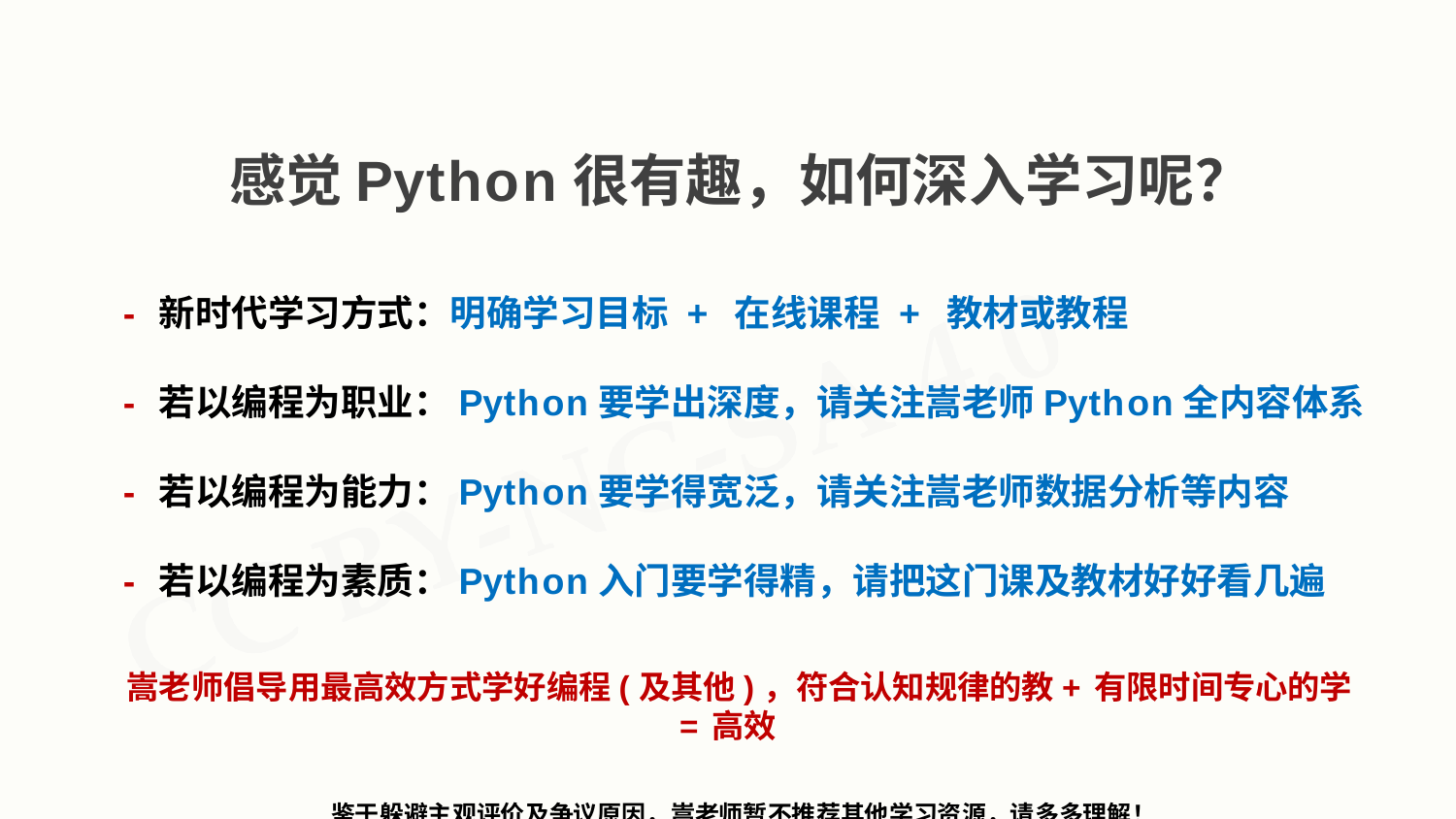

# 感觉Python很有趣，如何深入学习呢？
- 新时代学习方式：明确学习目标 + 在线课程 + 教材或教程

- 若以编程为职业：Python要学出深度，请关注嵩老师Python全内容体系

- 若以编程为能力：Python要学得宽泛，请关注嵩老师数据分析等内容

- 若以编程为素质：Python入门要学得精，请把这门课及教材好好看几遍

嵩老师倡导用最高效方式学好编程(及其他)，符合认知规律的教+有限时间专心的学=高效

鉴于躲避主观评价及争议原因，嵩老师暂不推荐其他学习资源，请多多理解！